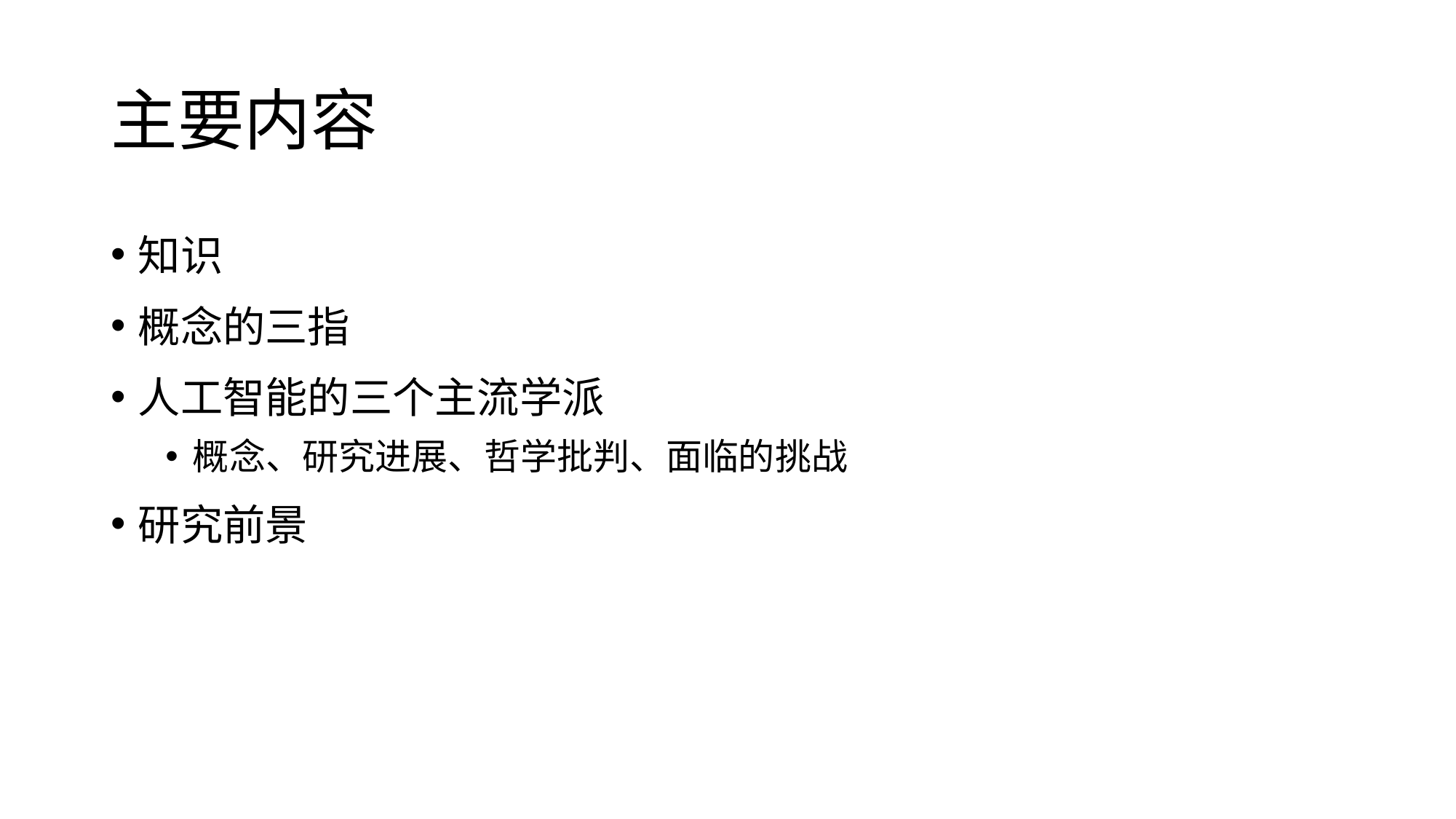

# 主要内容
知识
概念的三指
人工智能的三个主流学派
概念、研究进展、哲学批判、面临的挑战
研究前景